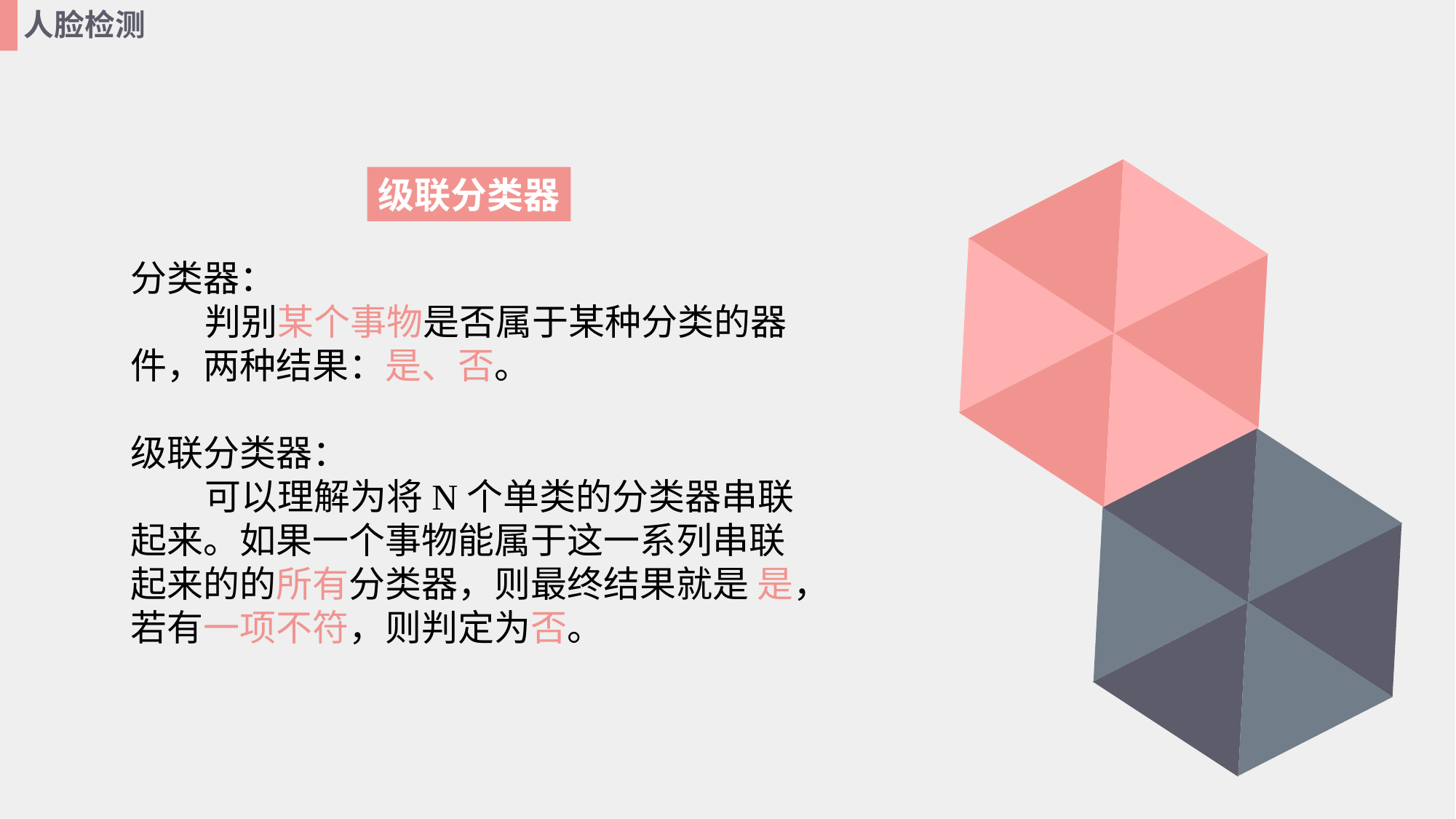

人脸检测
级联分类器
分类器：
        判别某个事物是否属于某种分类的器件，两种结果：是、否。

级联分类器：
        可以理解为将N个单类的分类器串联起来。如果一个事物能属于这一系列串联起来的的所有分类器，则最终结果就是 是，若有一项不符，则判定为否。